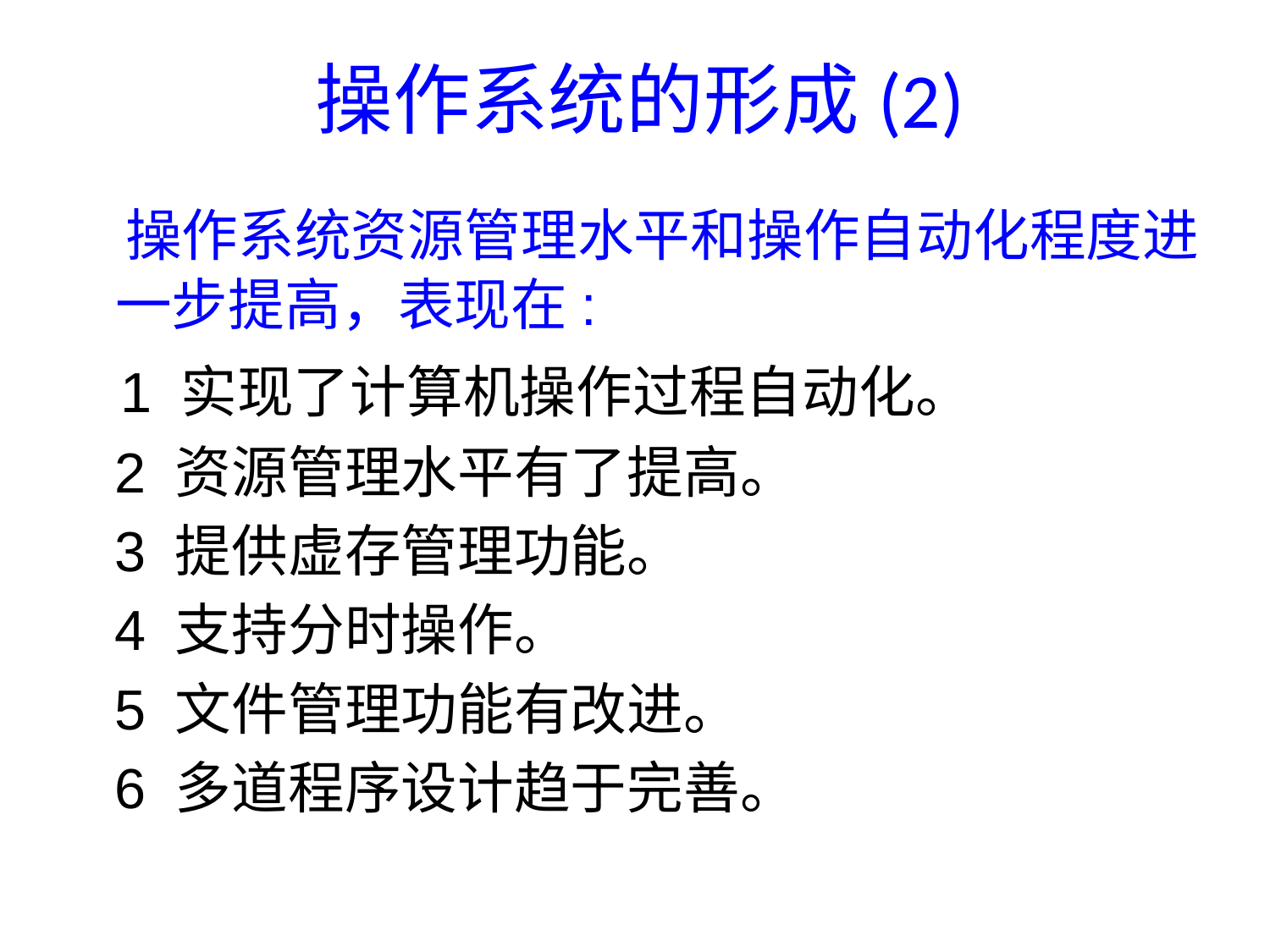

# 操作系统的形成(2)
   操作系统资源管理水平和操作自动化程度进一步提高，表现在:
   1 实现了计算机操作过程自动化。
   2 资源管理水平有了提高。
   3 提供虚存管理功能。
   4 支持分时操作。
   5 文件管理功能有改进。
   6 多道程序设计趋于完善。